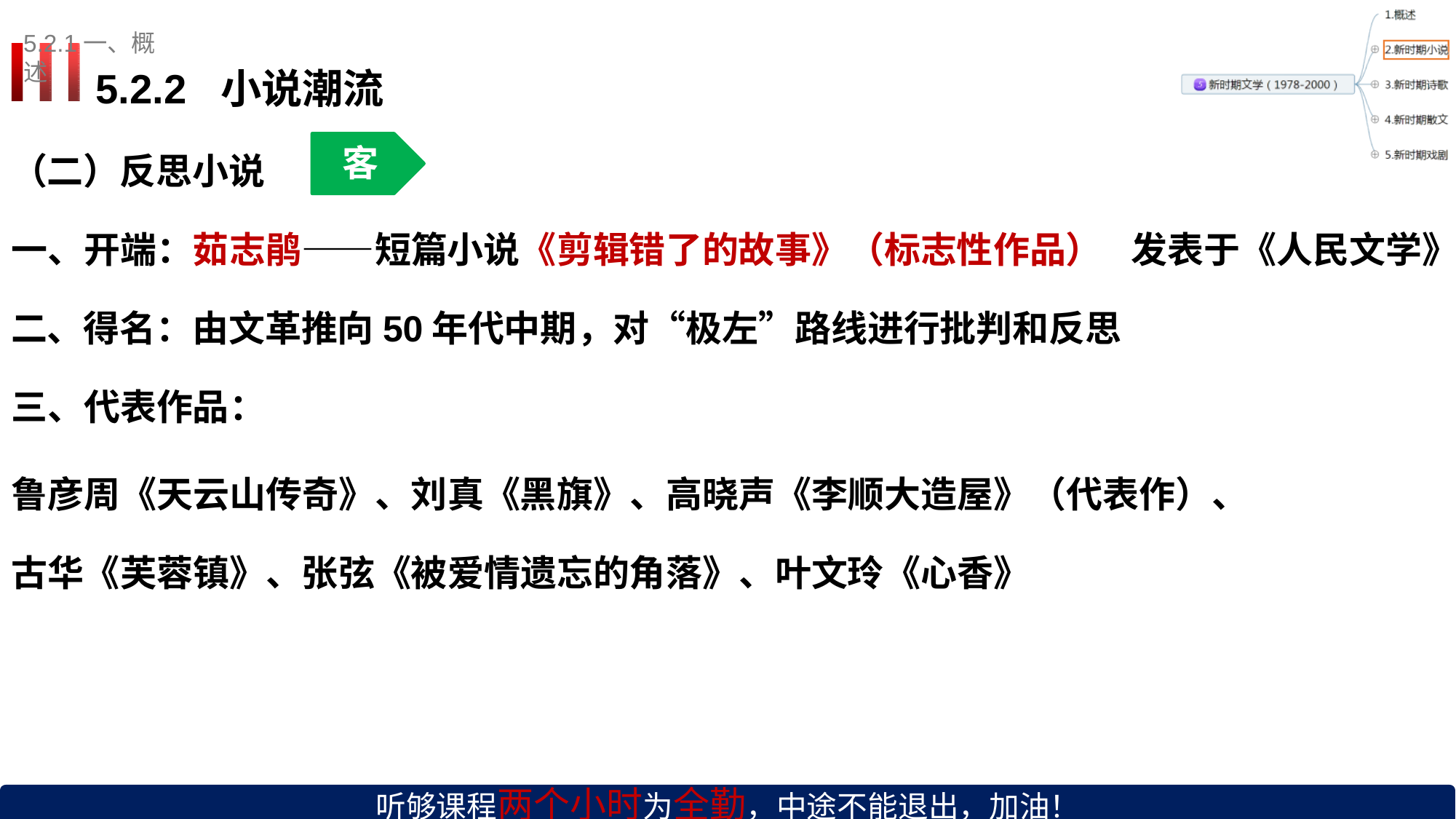

5.2.1一、概述

# 5.2.2	小说潮流

客
（二）反思小说
一、开端：茹志鹃——短篇小说《剪辑错了的故事》（标志性作品）	发表于《人民文学》
二、得名：由文革推向50年代中期，对“极左”路线进行批判和反思
三、代表作品：
鲁彦周《天云山传奇》、刘真《黑旗》、高晓声《李顺大造屋》（代表作）、 古华《芙蓉镇》、张弦《被爱情遗忘的角落》、叶文玲《心香》

听够课程两个小时为全勤，中途不能退出，加油！